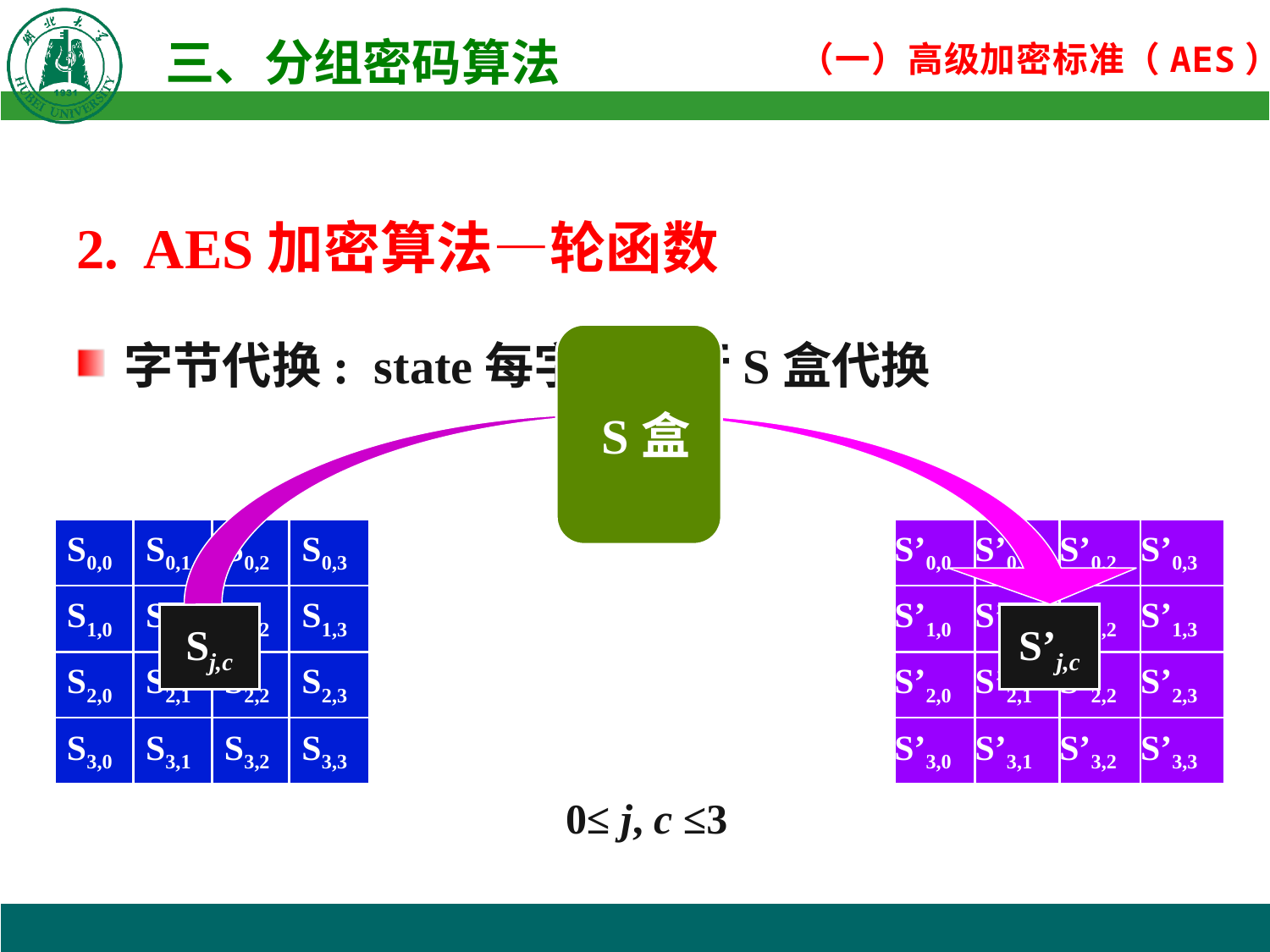

2.  AES加密算法—轮函数
字节代换:  state每字节进行S盒代换
S盒

| S0,0 | S0,1 | S0,2 | S0,3 |
| --- | --- | --- | --- |
| S1,0 | S1,1 | S1,2 | S1,3 |
| S2,0 | S2,1 | S2,2 | S2,3 |
| S3,0 | S3,1 | S3,2 | S3,3 |
| S’0,0 | S’0,1 | S’0,2 | S’0,3 |
| --- | --- | --- | --- |
| S’1,0 | S’1,1 | S’1,2 | S’1,3 |
| S’2,0 | S’2,1 | S’2,2 | S’2,3 |
| S’3,0 | S’3,1 | S’3,2 | S’3,3 |
Sj,c
S’j,c
0≤ j, c ≤3